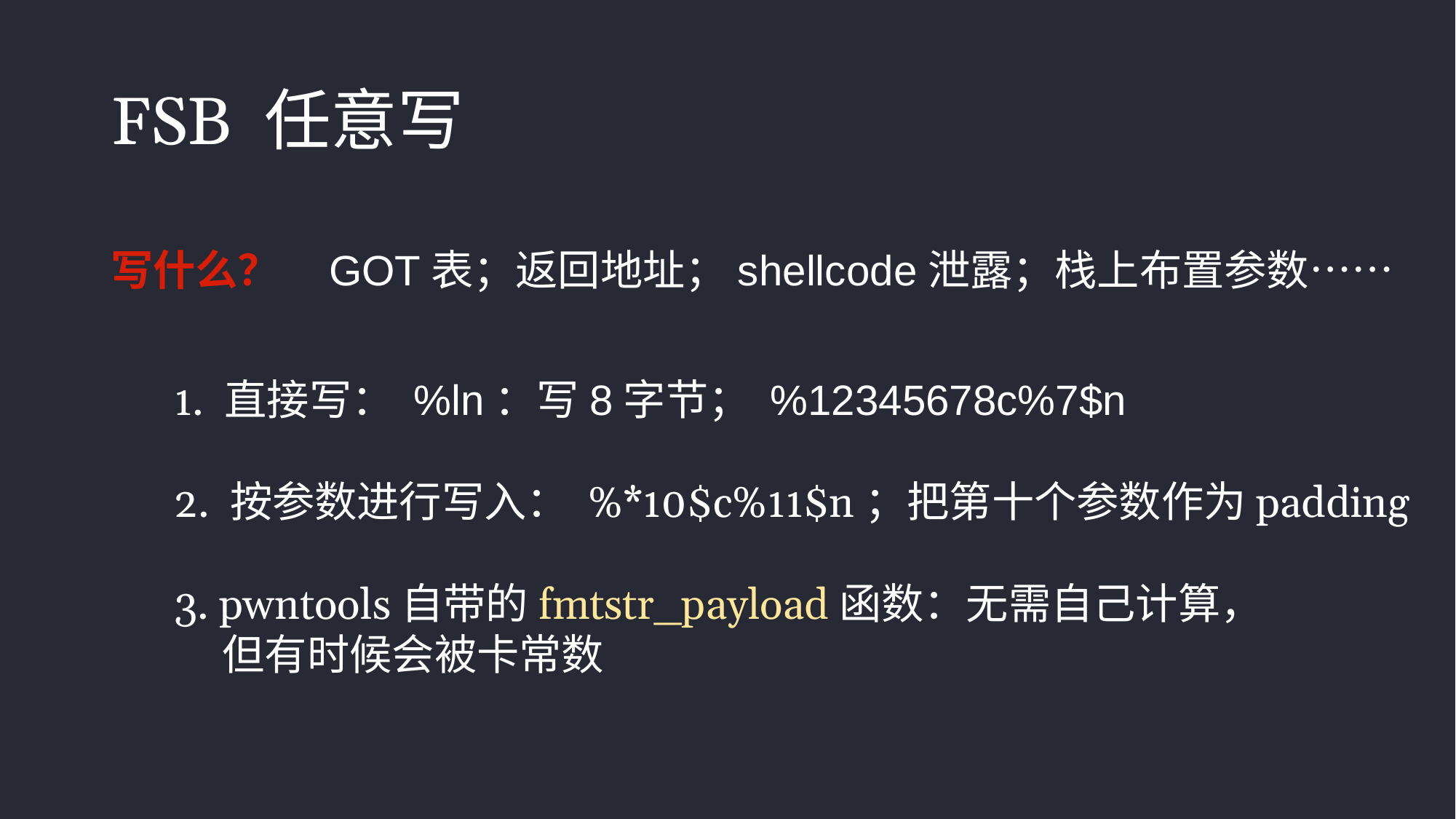

# FSB 任意写
写什么？ 	GOT表；返回地址；shellcode泄露；栈上布置参数……
1. 直接写： %ln：写8字节； %12345678c%7$n

2. 按参数进行写入： %*10$c%11$n；把第十个参数作为padding

3. pwntools自带的fmtstr_payload函数：无需自己计算，
    但有时候会被卡常数